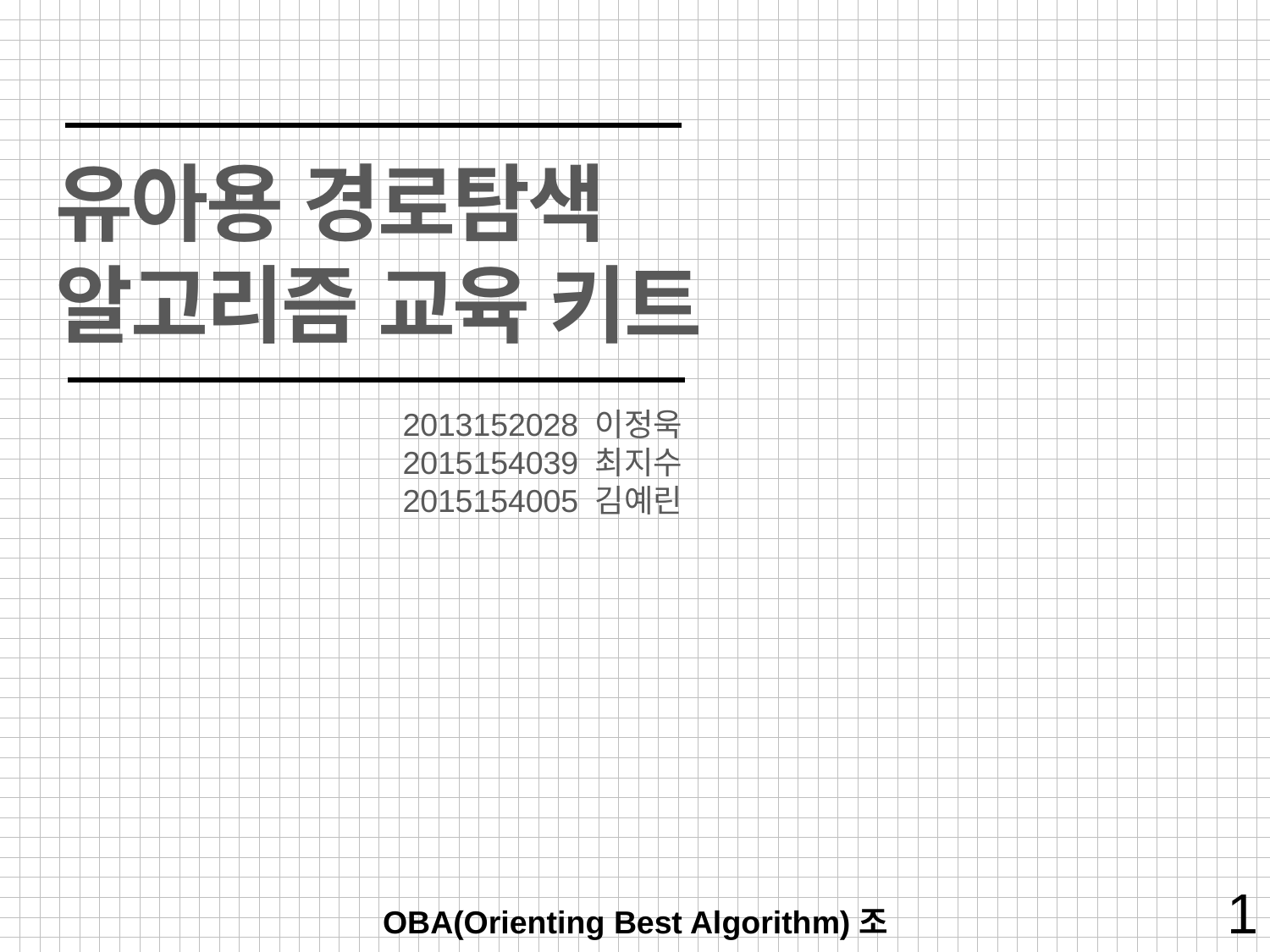

유아용 경로탐색
알고리즘 교육 키트
2013152028 이정욱
2015154039 최지수
2015154005 김예린
OBA(Orienting Best Algorithm)조
1